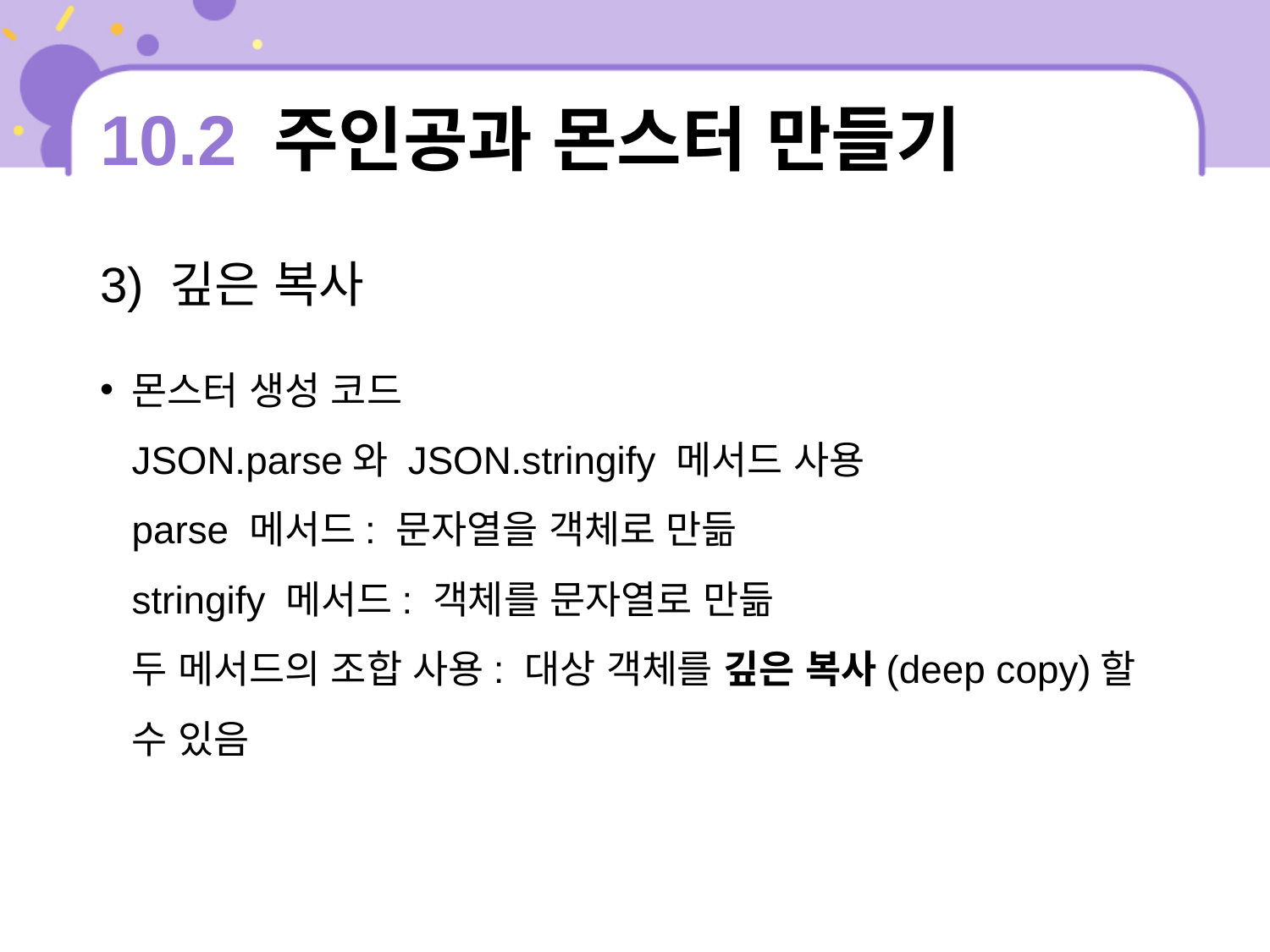

# 10.2 주인공과 몬스터 만들기
3) 깊은 복사
몬스터 생성 코드
JSON.parse와 JSON.stringify 메서드 사용
parse 메서드: 문자열을 객체로 만듦
stringify 메서드: 객체를 문자열로 만듦
두 메서드의 조합 사용: 대상 객체를 깊은 복사(deep copy)할 수 있음